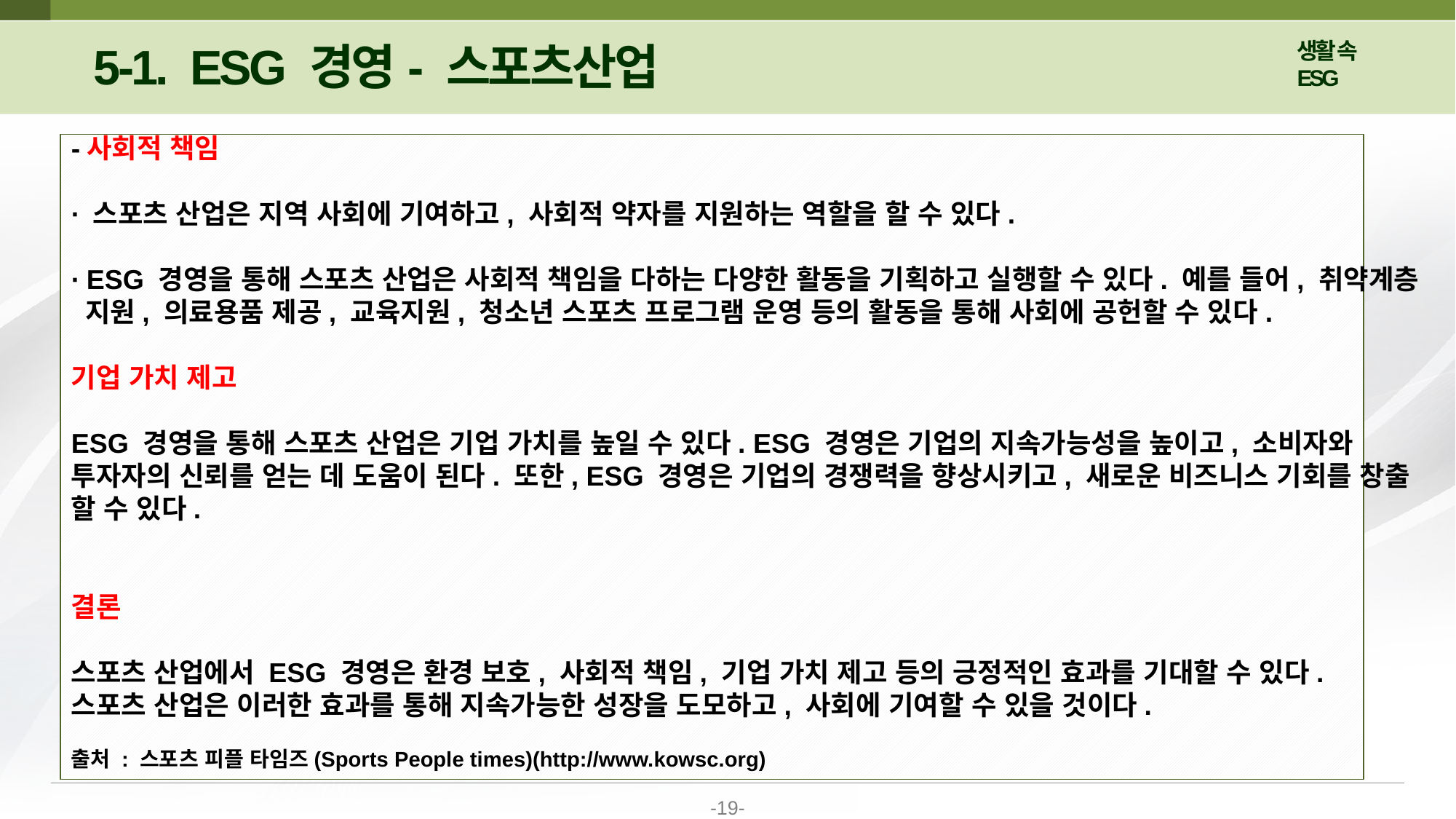

5-1.  ESG 경영- 스포츠산업

-사회적 책임

∙ 스포츠 산업은 지역 사회에 기여하고, 사회적 약자를 지원하는 역할을 할 수 있다.

∙ ESG 경영을 통해 스포츠 산업은 사회적 책임을 다하는 다양한 활동을 기획하고 실행할 수 있다. 예를 들어, 취약계층
 지원, 의료용품 제공, 교육지원, 청소년 스포츠 프로그램 운영 등의 활동을 통해 사회에 공헌할 수 있다.

기업 가치 제고

ESG 경영을 통해 스포츠 산업은 기업 가치를 높일 수 있다. ESG 경영은 기업의 지속가능성을 높이고, 소비자와
투자자의 신뢰를 얻는 데 도움이 된다. 또한, ESG 경영은 기업의 경쟁력을 향상시키고, 새로운 비즈니스 기회를 창출
할 수 있다.

결론

스포츠 산업에서 ESG 경영은 환경 보호, 사회적 책임, 기업 가치 제고 등의 긍정적인 효과를 기대할 수 있다.
스포츠 산업은 이러한 효과를 통해 지속가능한 성장을 도모하고, 사회에 기여할 수 있을 것이다.

출처 : 스포츠 피플 타임즈(Sports People times)(http://www.kowsc.org)